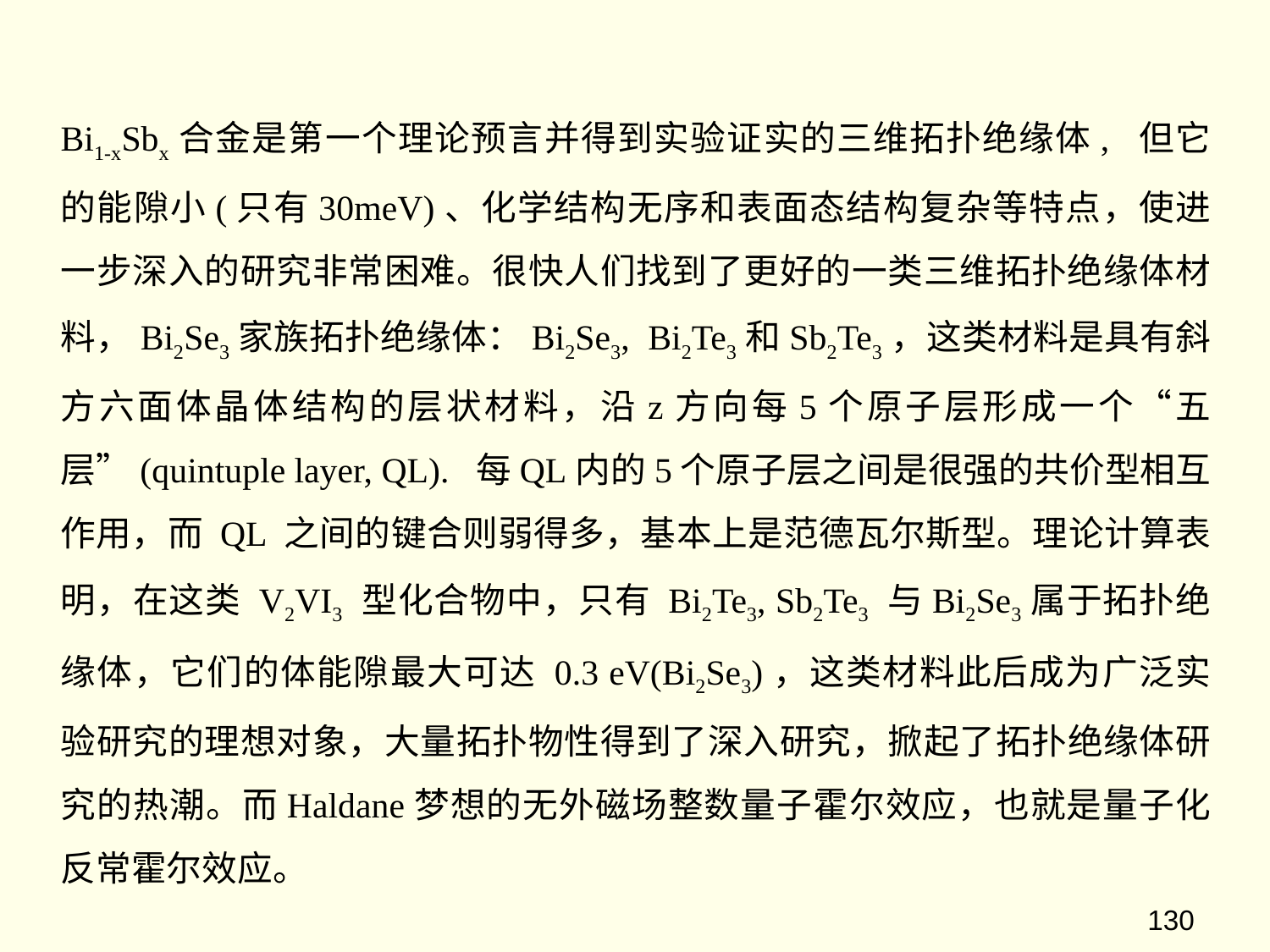

Bi1-xSbx合金是第一个理论预言并得到实验证实的三维拓扑绝缘体,  但它的能隙小(只有30meV)、化学结构无序和表面态结构复杂等特点，使进一步深入的研究非常困难。很快人们找到了更好的一类三维拓扑绝缘体材料，Bi2Se3家族拓扑绝缘体：Bi2Se3,  Bi2Te3和Sb2Te3，这类材料是具有斜方六面体晶体结构的层状材料，沿z方向每5个原子层形成一个“五层”(quintuple layer, QL).  每QL内的5个原子层之间是很强的共价型相互作用，而 QL 之间的键合则弱得多，基本上是范德瓦尔斯型。理论计算表明，在这类 V2VI3 型化合物中，只有 Bi2Te3, Sb2Te3 与Bi2Se3属于拓扑绝缘体，它们的体能隙最大可达 0.3 eV(Bi2Se3)，这类材料此后成为广泛实验研究的理想对象，大量拓扑物性得到了深入研究，掀起了拓扑绝缘体研究的热潮。而Haldane梦想的无外磁场整数量子霍尔效应，也就是量子化反常霍尔效应。